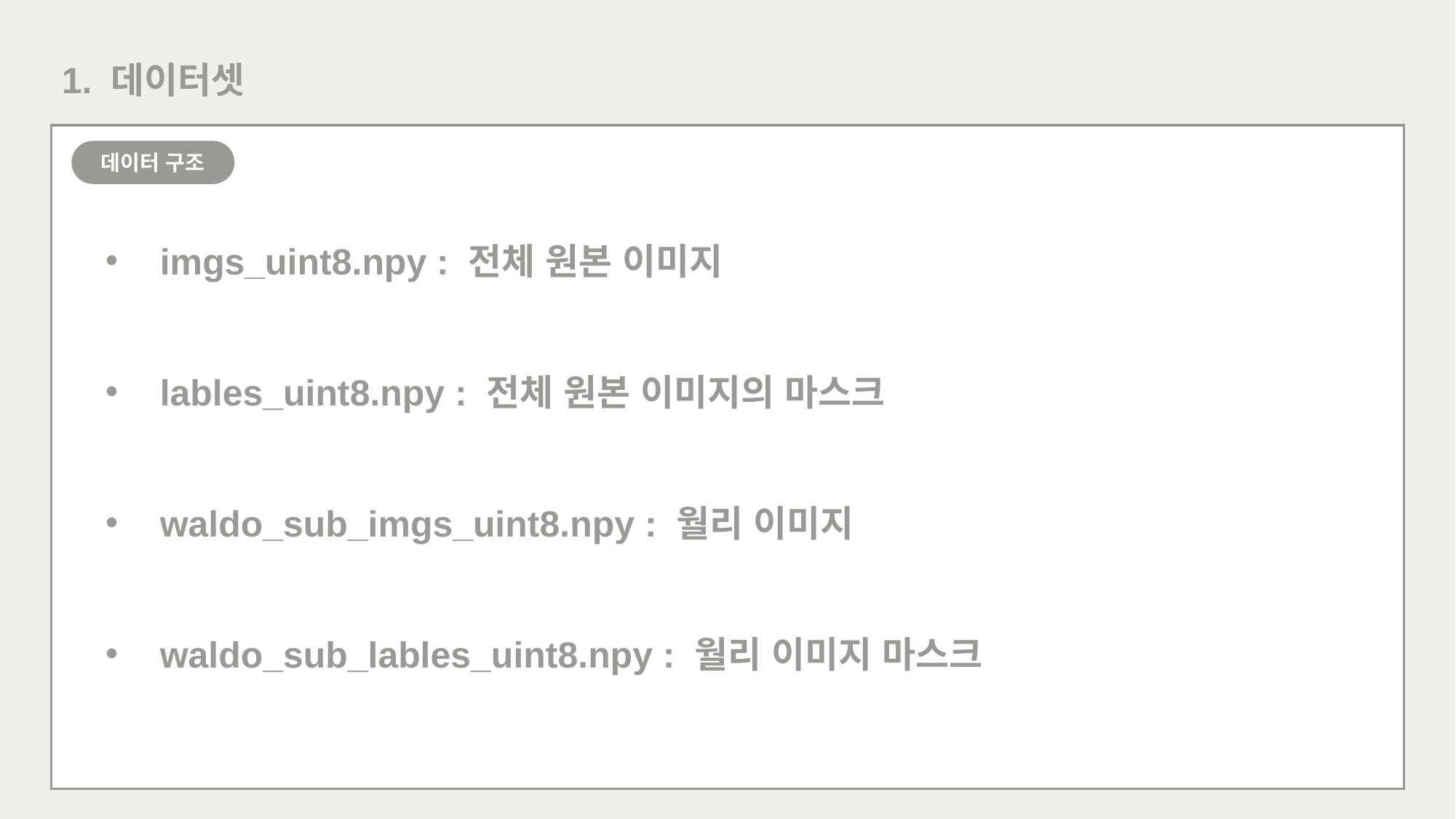

1. 데이터셋

데이터 구조
imgs_uint8.npy : 전체 원본 이미지

lables_uint8.npy : 전체 원본 이미지의 마스크

waldo_sub_imgs_uint8.npy : 월리 이미지

waldo_sub_lables_uint8.npy : 월리 이미지 마스크